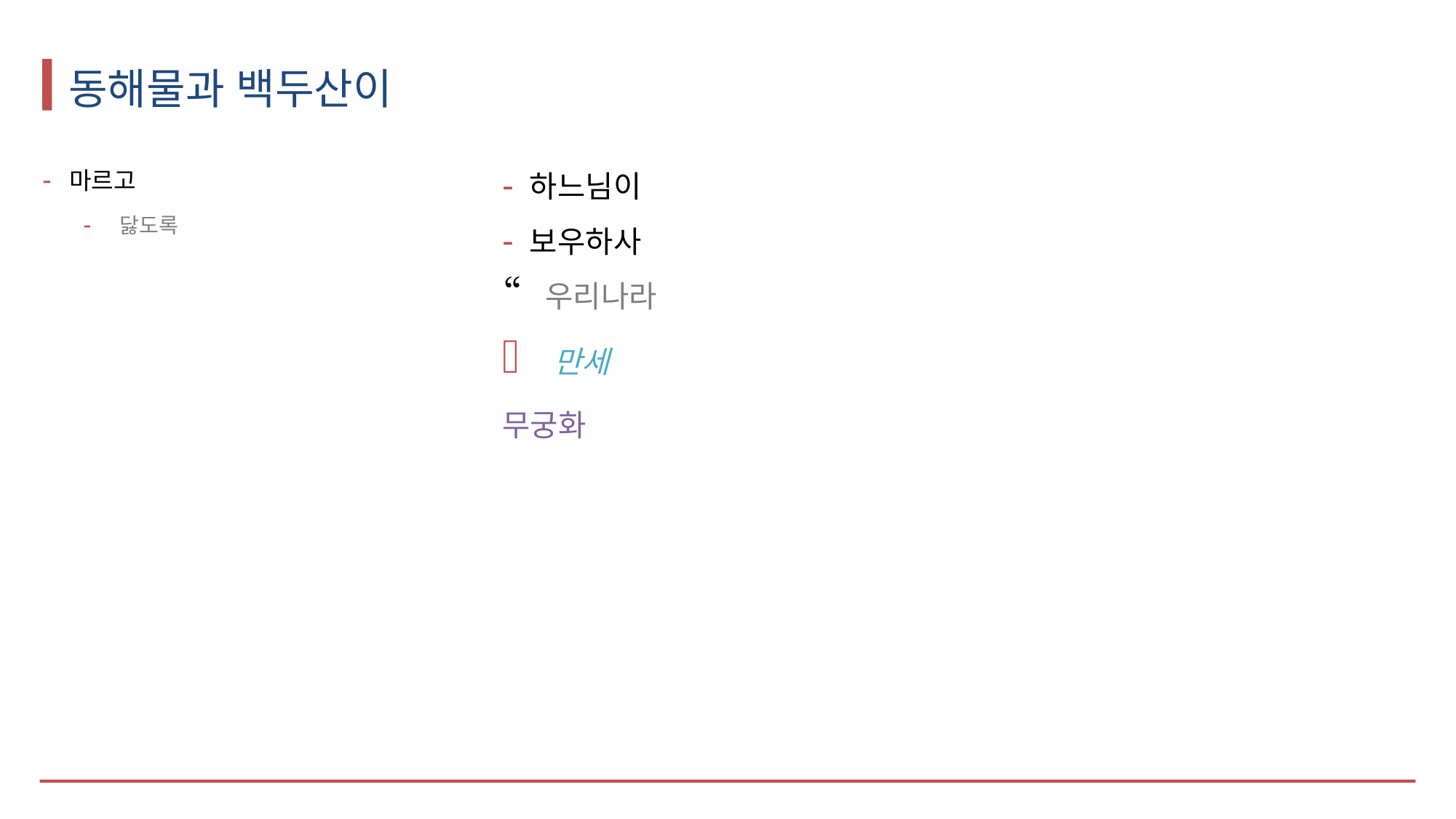

# 동해물과 백두산이
마르고
닳도록
하느님이
보우하사
우리나라
만세
무궁화